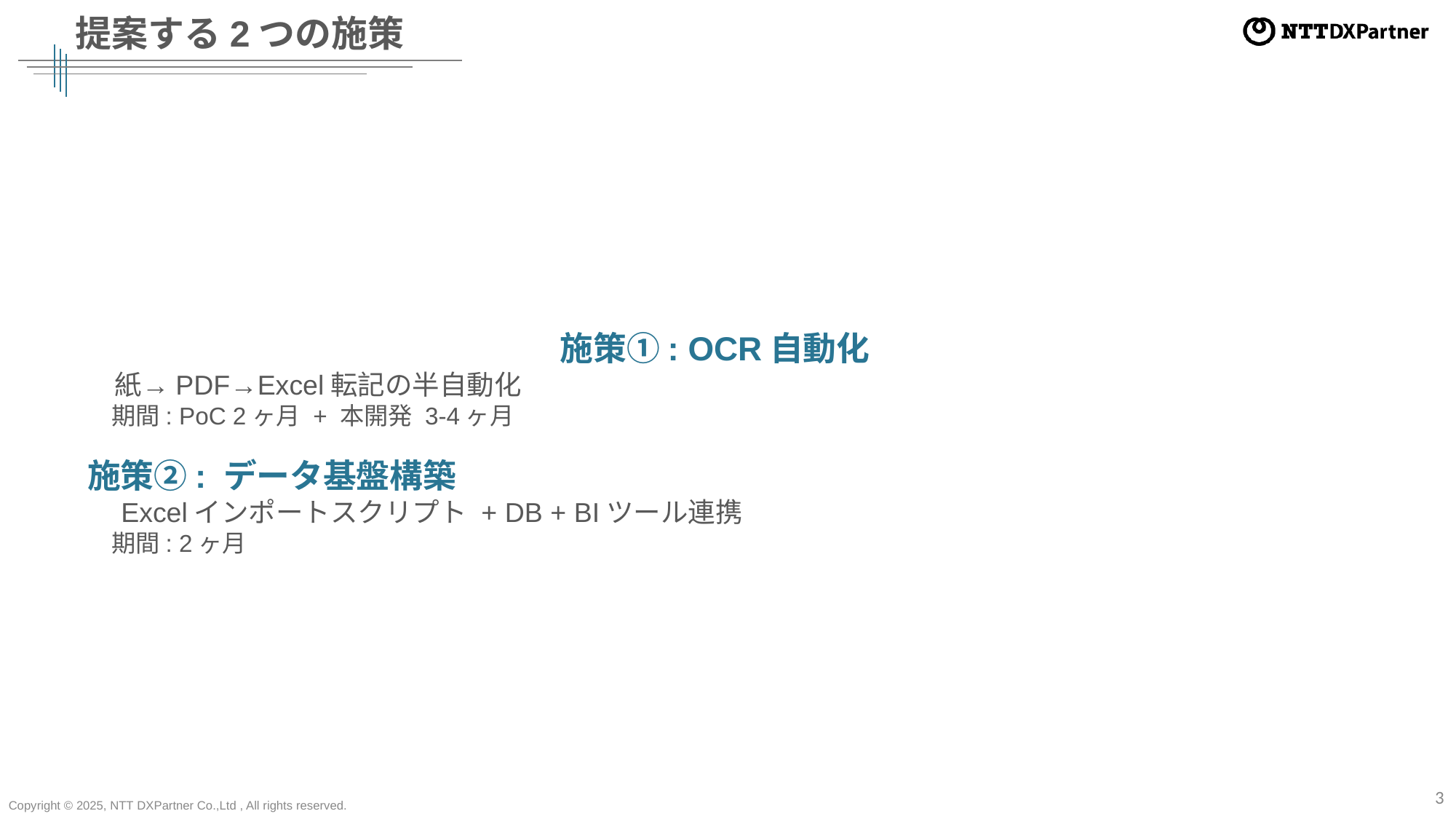

# 提案する2つの施策
施策①: OCR自動化
　紙→PDF→Excel転記の半自動化
　期間: PoC 2ヶ月 + 本開発 3-4ヶ月

施策②: データ基盤構築
　Excelインポートスクリプト + DB + BIツール連携
　期間: 2ヶ月